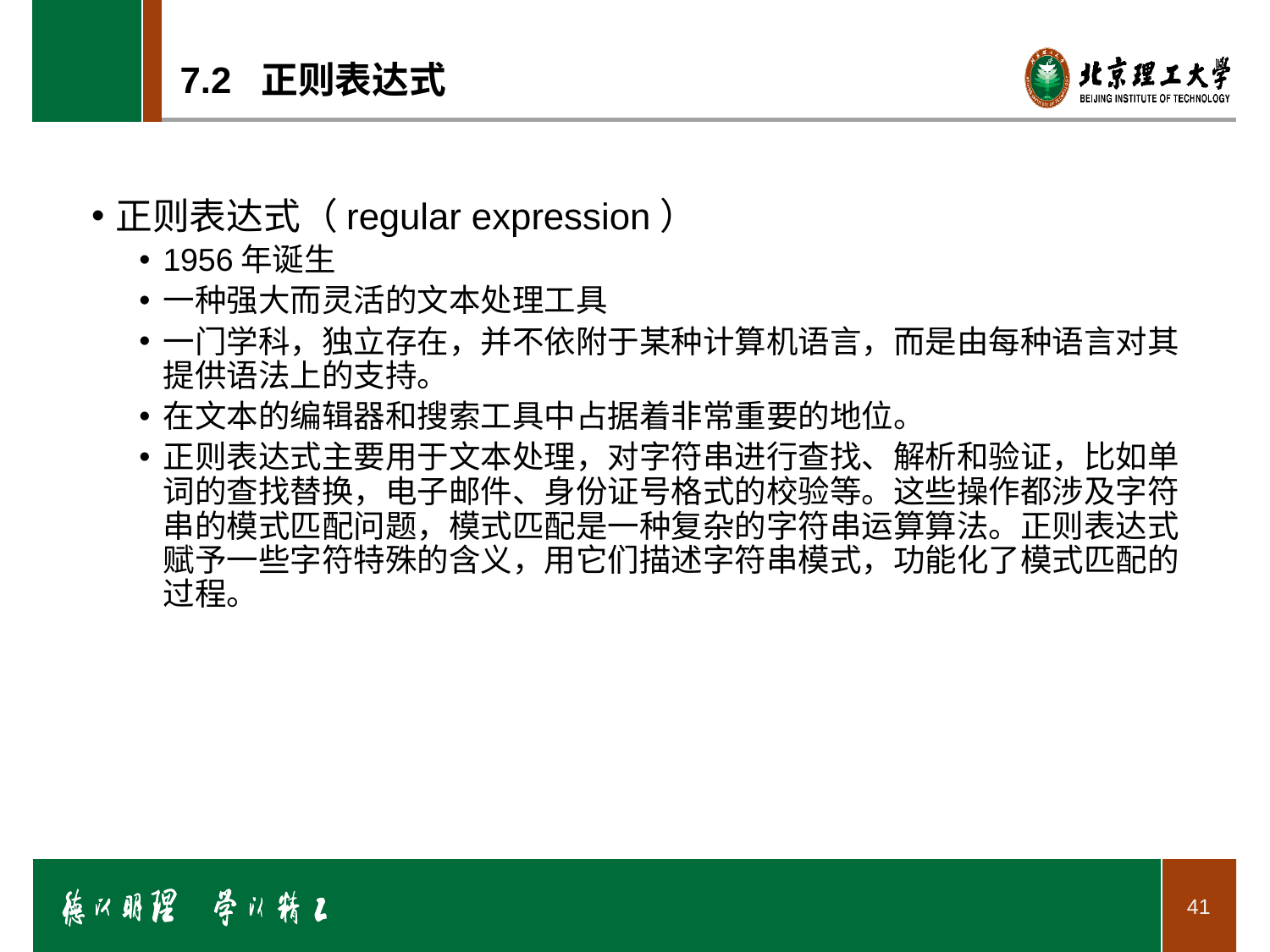

# 7.2  正则表达式
正则表达式（regular expression）
1956年诞生
一种强大而灵活的文本处理工具
一门学科，独立存在，并不依附于某种计算机语言，而是由每种语言对其提供语法上的支持。
在文本的编辑器和搜索工具中占据着非常重要的地位。
正则表达式主要用于文本处理，对字符串进行查找、解析和验证，比如单词的查找替换，电子邮件、身份证号格式的校验等。这些操作都涉及字符串的模式匹配问题，模式匹配是一种复杂的字符串运算算法。正则表达式赋予一些字符特殊的含义，用它们描述字符串模式，功能化了模式匹配的过程。